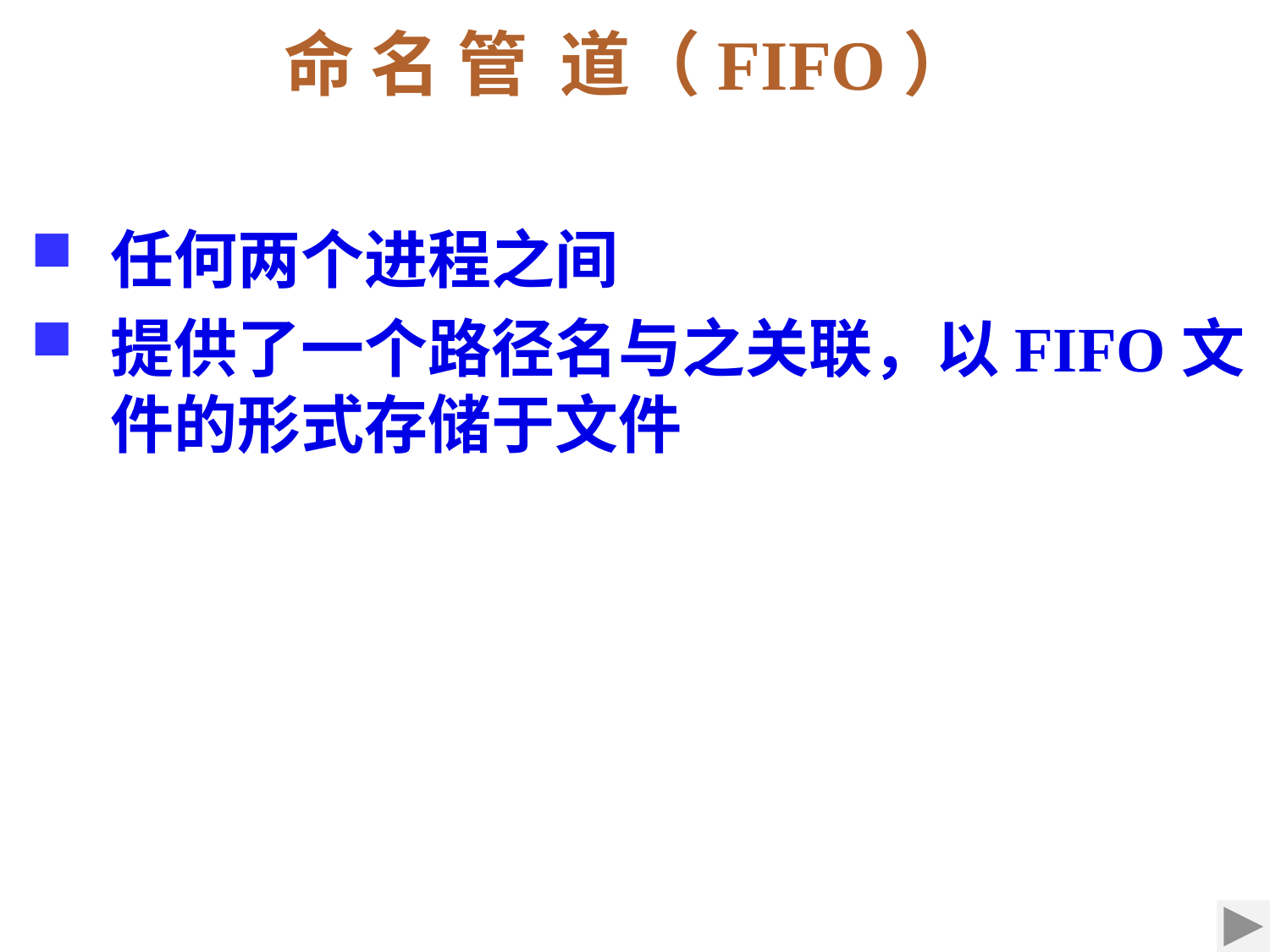

命 名 管  道（FIFO）
任何两个进程之间
提供了一个路径名与之关联，以FIFO文件的形式存储于文件